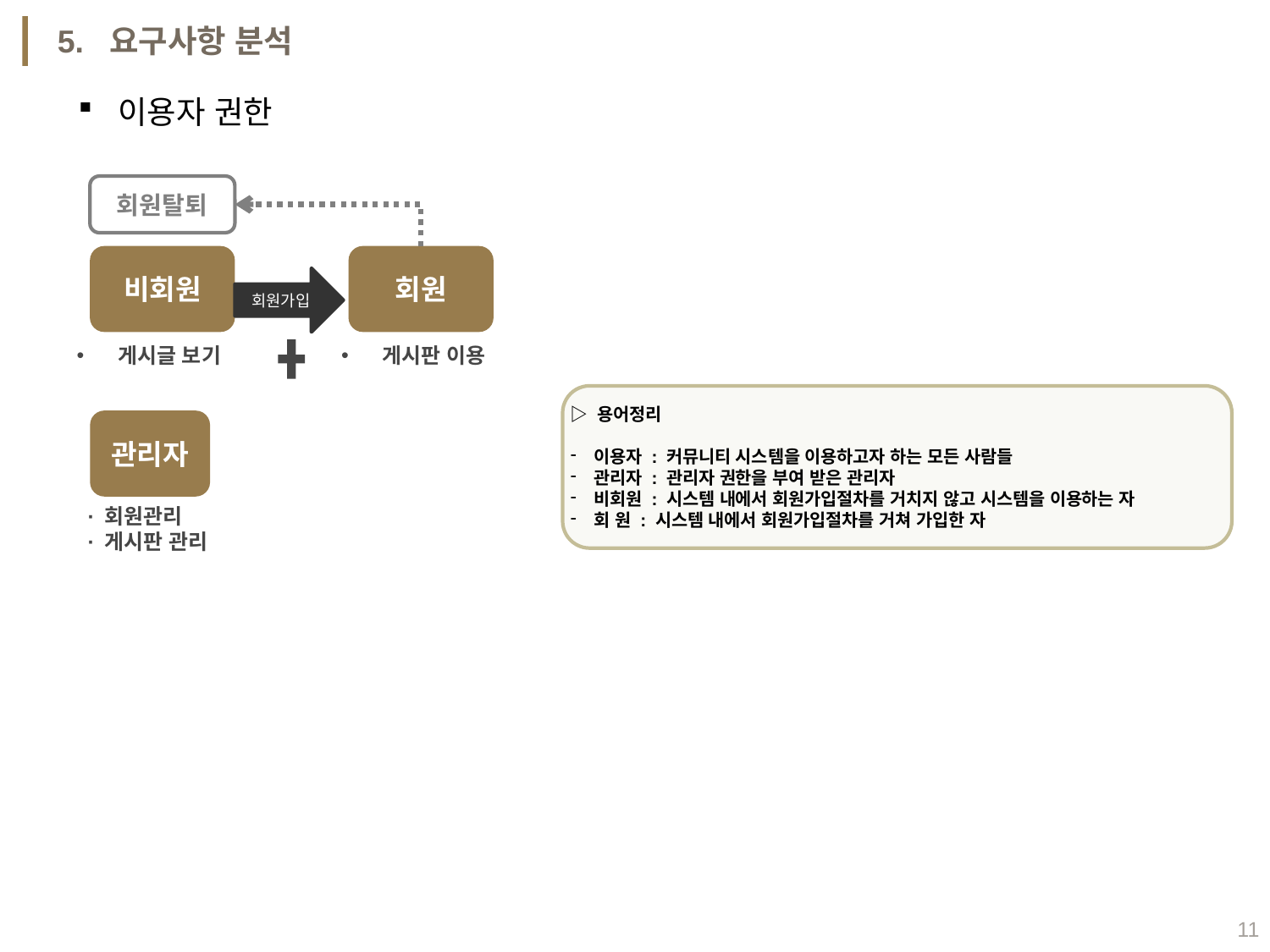

5.  요구사항 분석
이용자 권한
회원탈퇴
비회원
회원
회원가입

 게시글 보기
 게시판 이용
관리자
∙ 회원관리
∙ 게시판 관리
▷ 용어정리

이용자 : 커뮤니티 시스템을 이용하고자 하는 모든 사람들
관리자 : 관리자 권한을 부여 받은 관리자
비회원 : 시스템 내에서 회원가입절차를 거치지 않고 시스템을 이용하는 자
회 원 : 시스템 내에서 회원가입절차를 거쳐 가입한 자
11